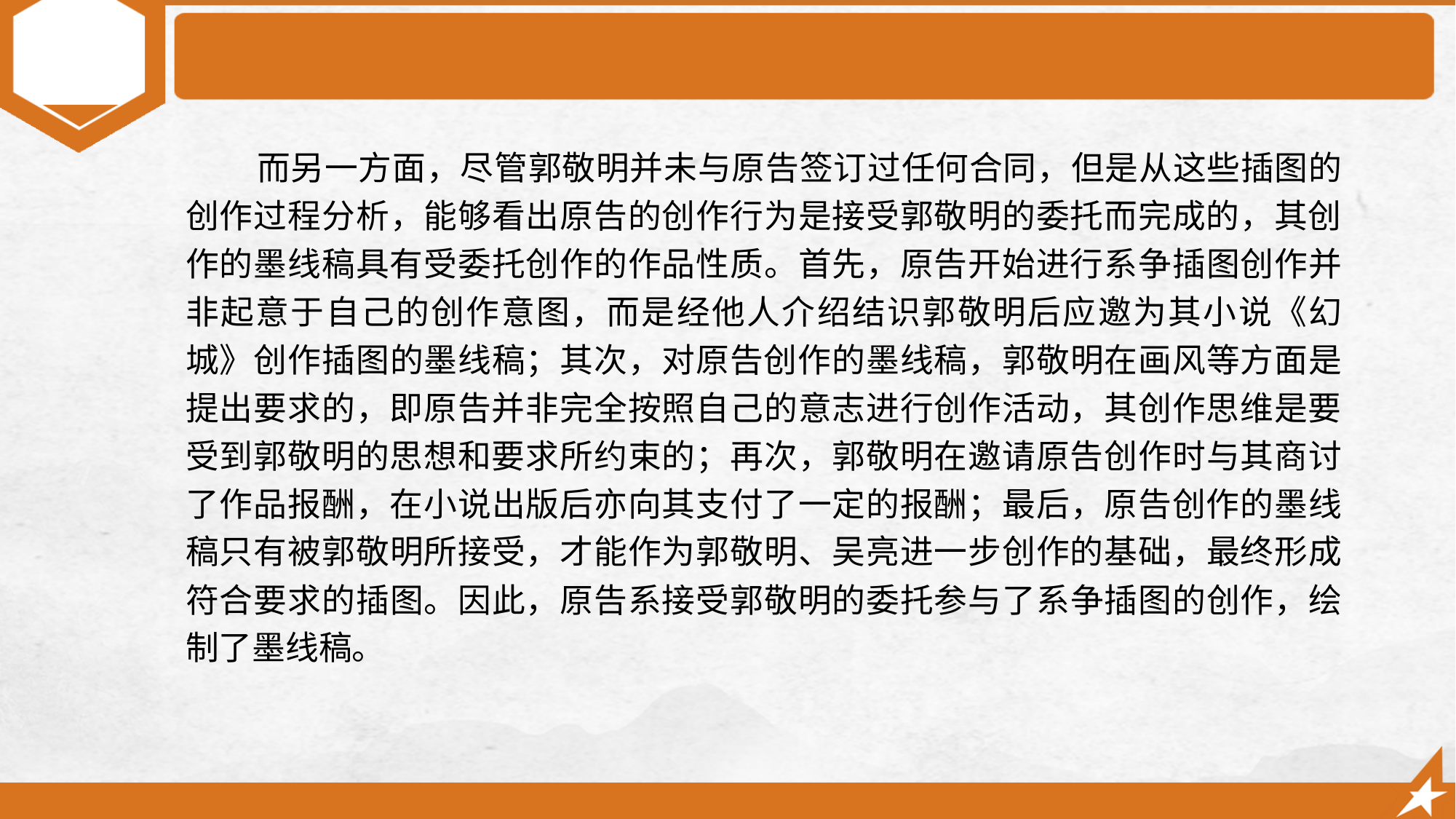

而另一方面，尽管郭敬明并未与原告签订过任何合同，但是从这些插图的创作过程分析，能够看出原告的创作行为是接受郭敬明的委托而完成的，其创作的墨线稿具有受委托创作的作品性质。首先，原告开始进行系争插图创作并非起意于自己的创作意图，而是经他人介绍结识郭敬明后应邀为其小说《幻城》创作插图的墨线稿；其次，对原告创作的墨线稿，郭敬明在画风等方面是提出要求的，即原告并非完全按照自己的意志进行创作活动，其创作思维是要受到郭敬明的思想和要求所约束的；再次，郭敬明在邀请原告创作时与其商讨了作品报酬，在小说出版后亦向其支付了一定的报酬；最后，原告创作的墨线稿只有被郭敬明所接受，才能作为郭敬明、吴亮进一步创作的基础，最终形成符合要求的插图。因此，原告系接受郭敬明的委托参与了系争插图的创作，绘制了墨线稿。